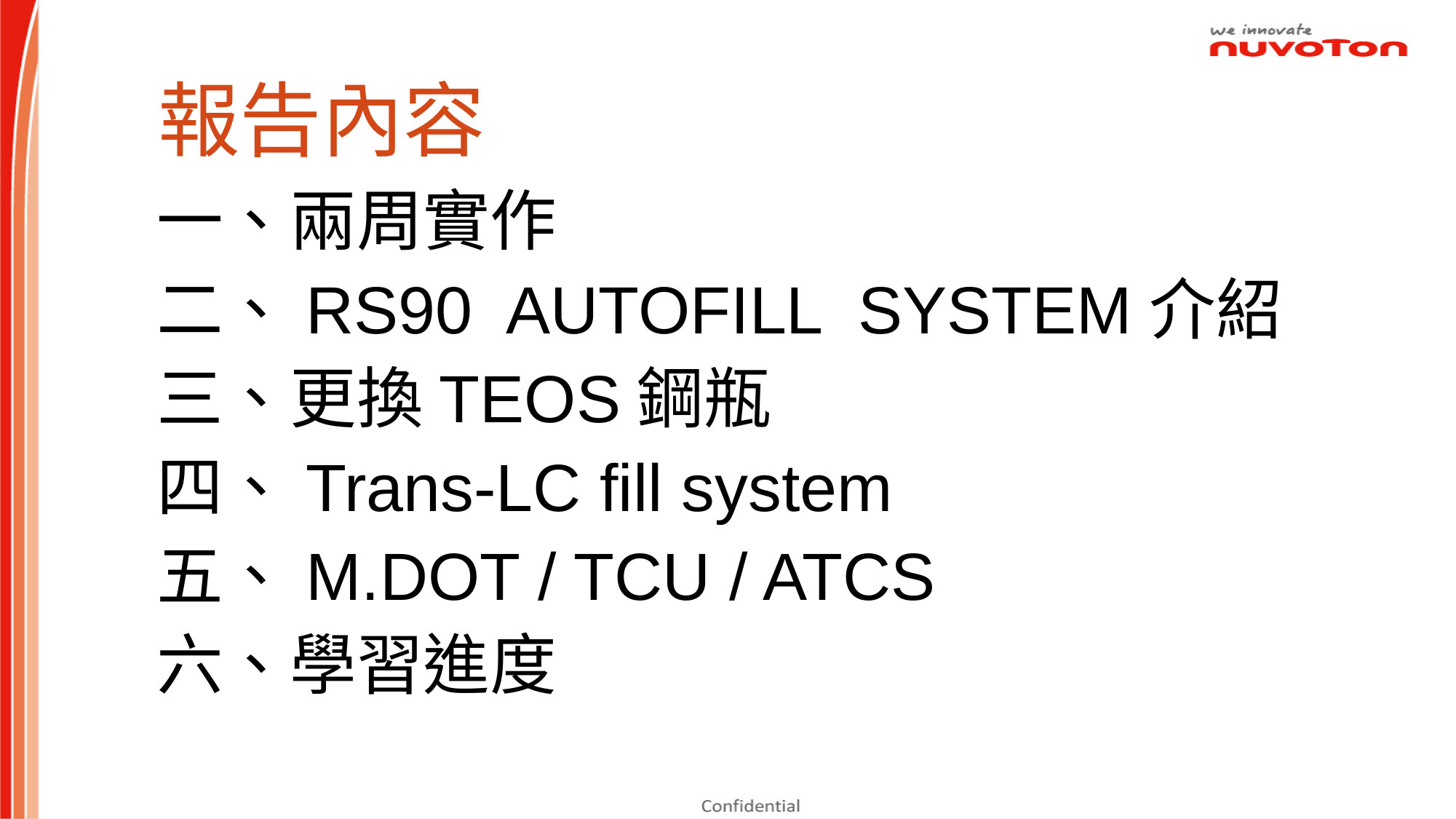

報告內容
一、兩周實作
二、RS90  AUTOFILL  SYSTEM介紹
三、更換TEOS鋼瓶
四、Trans-LC fill system
五、M.DOT / TCU / ATCS
六、學習進度